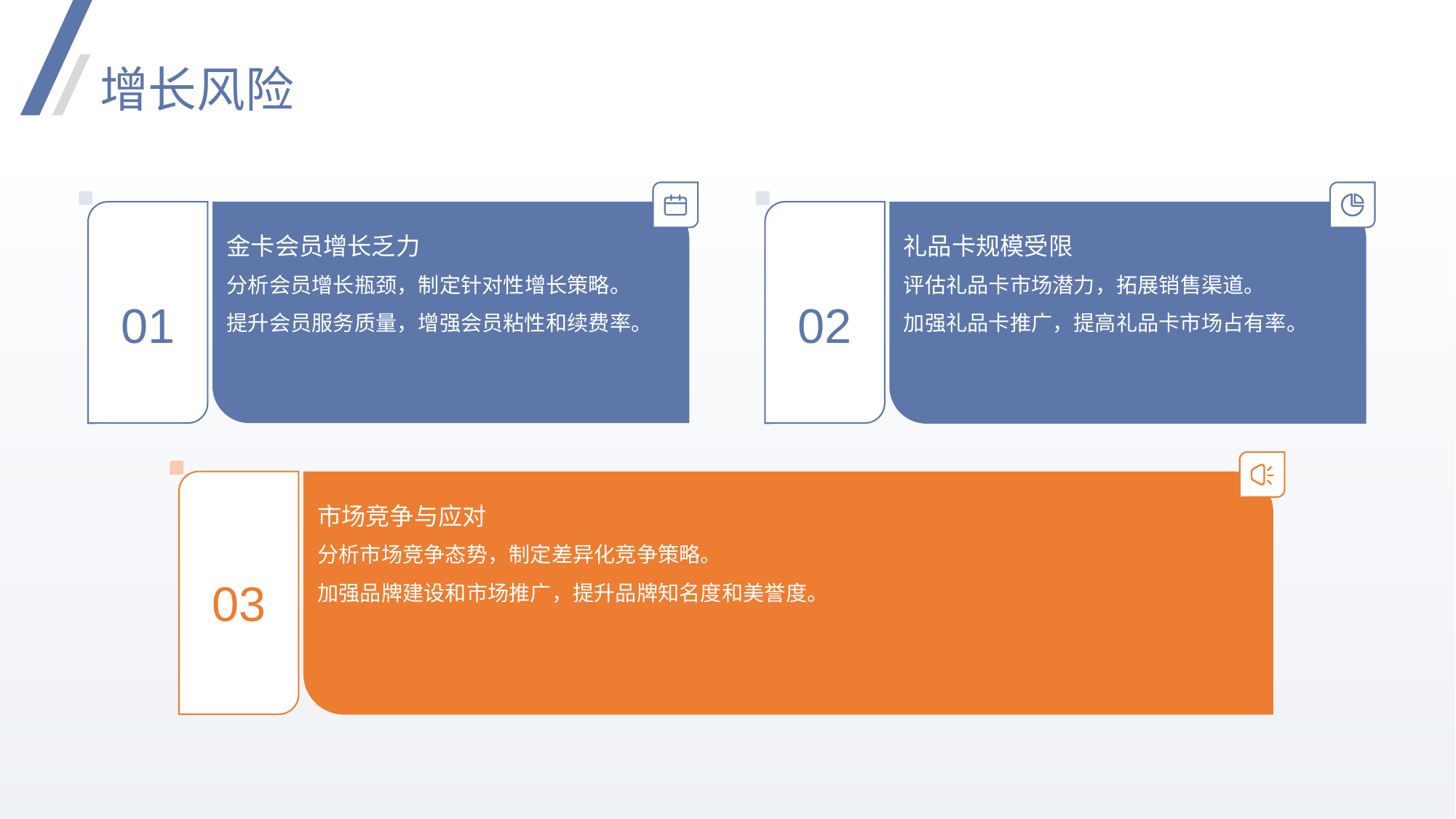

增长风险

金卡会员增长乏力
礼品卡规模受限
分析会员增长瓶颈，制定针对性增长策略。
提升会员服务质量，增强会员粘性和续费率。
评估礼品卡市场潜力，拓展销售渠道。
加强礼品卡推广，提高礼品卡市场占有率。
01
02

市场竞争与应对
分析市场竞争态势，制定差异化竞争策略。
加强品牌建设和市场推广，提升品牌知名度和美誉度。
03